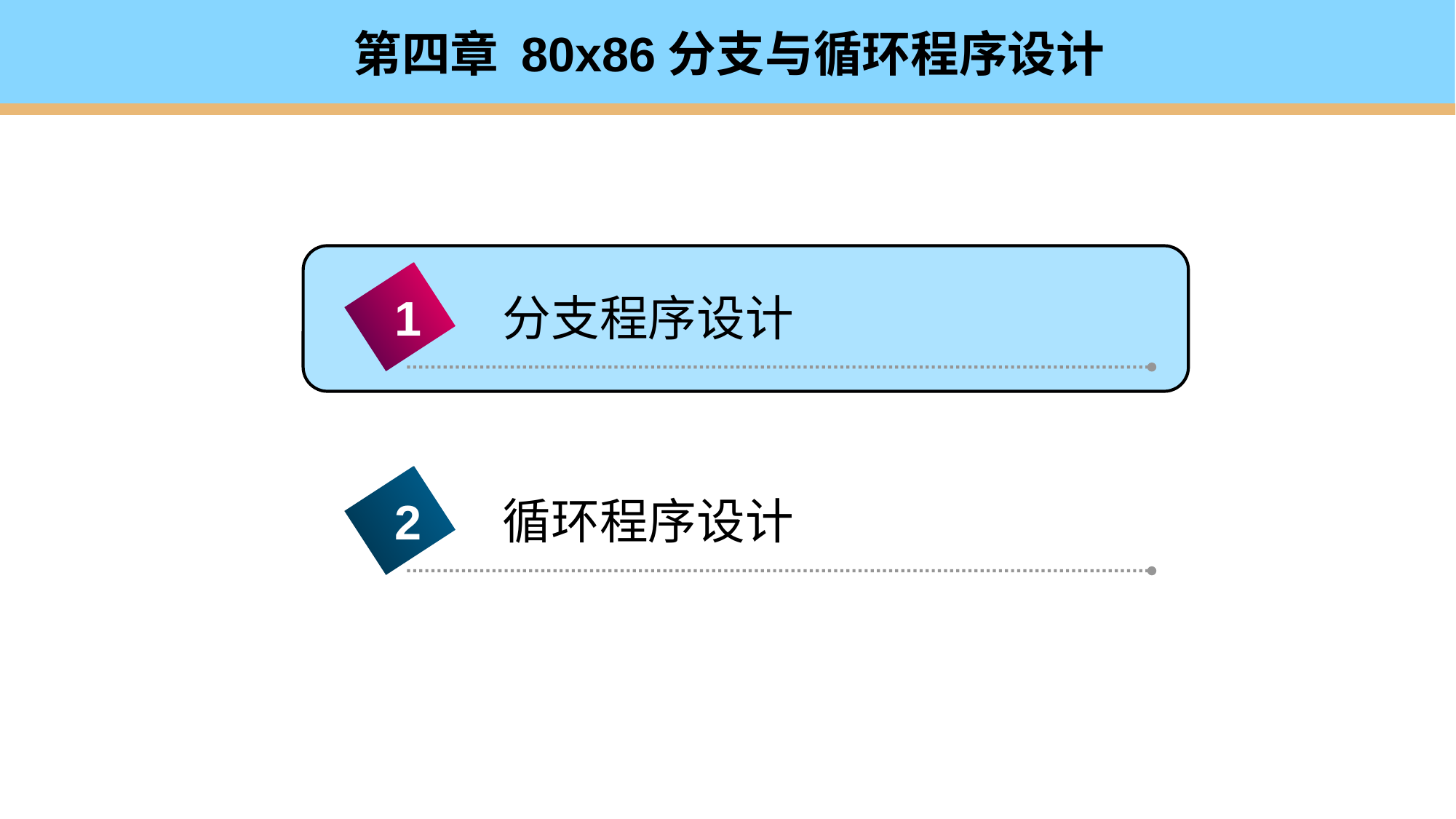

# 第四章 80x86分支与循环程序设计

1
分支程序设计

循环程序设计
2

144